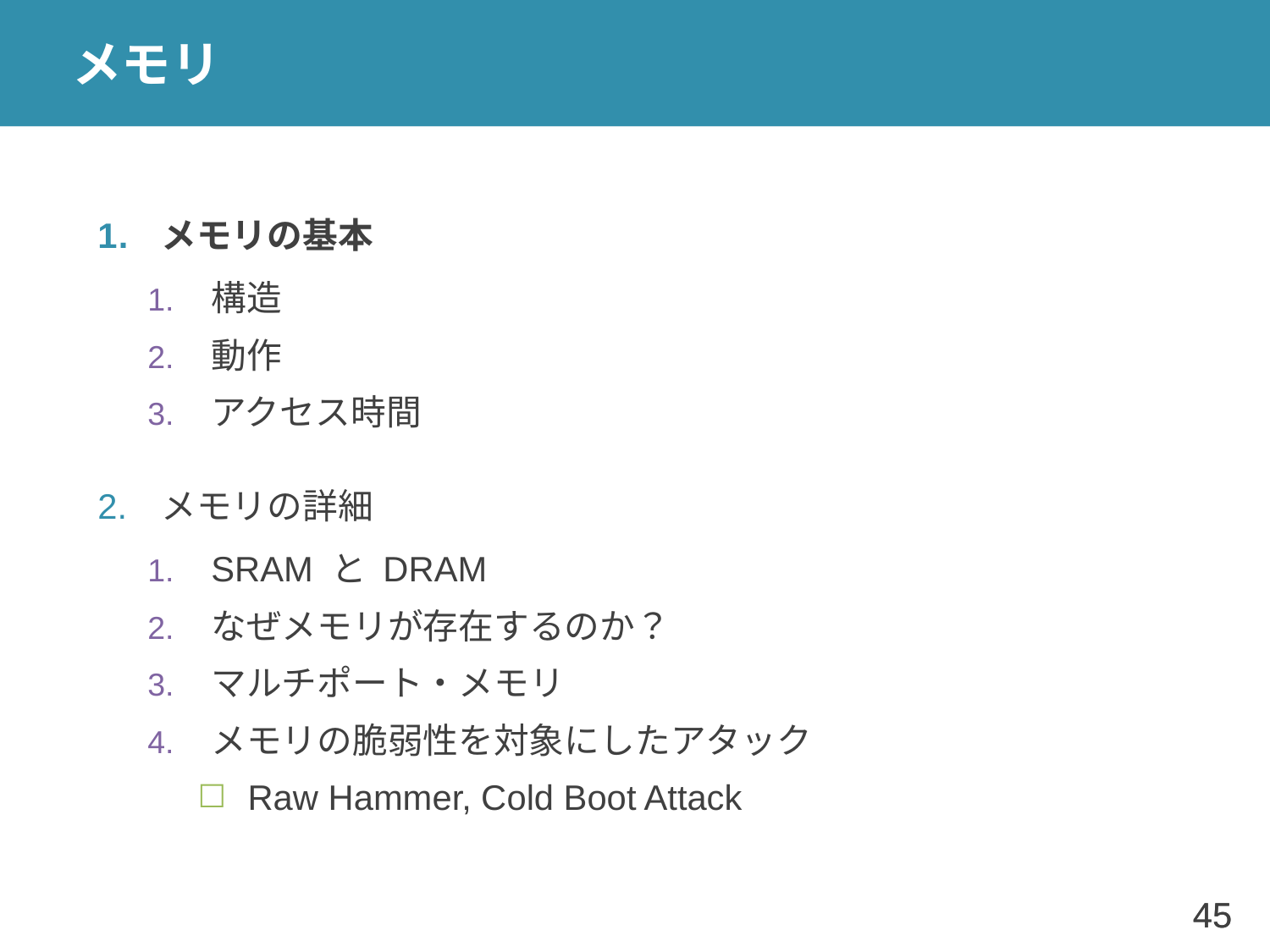

# メモリ
メモリの基本
構造
動作
アクセス時間
メモリの詳細
SRAM と DRAM
なぜメモリが存在するのか？
マルチポート・メモリ
メモリの脆弱性を対象にしたアタック
Raw Hammer, Cold Boot Attack